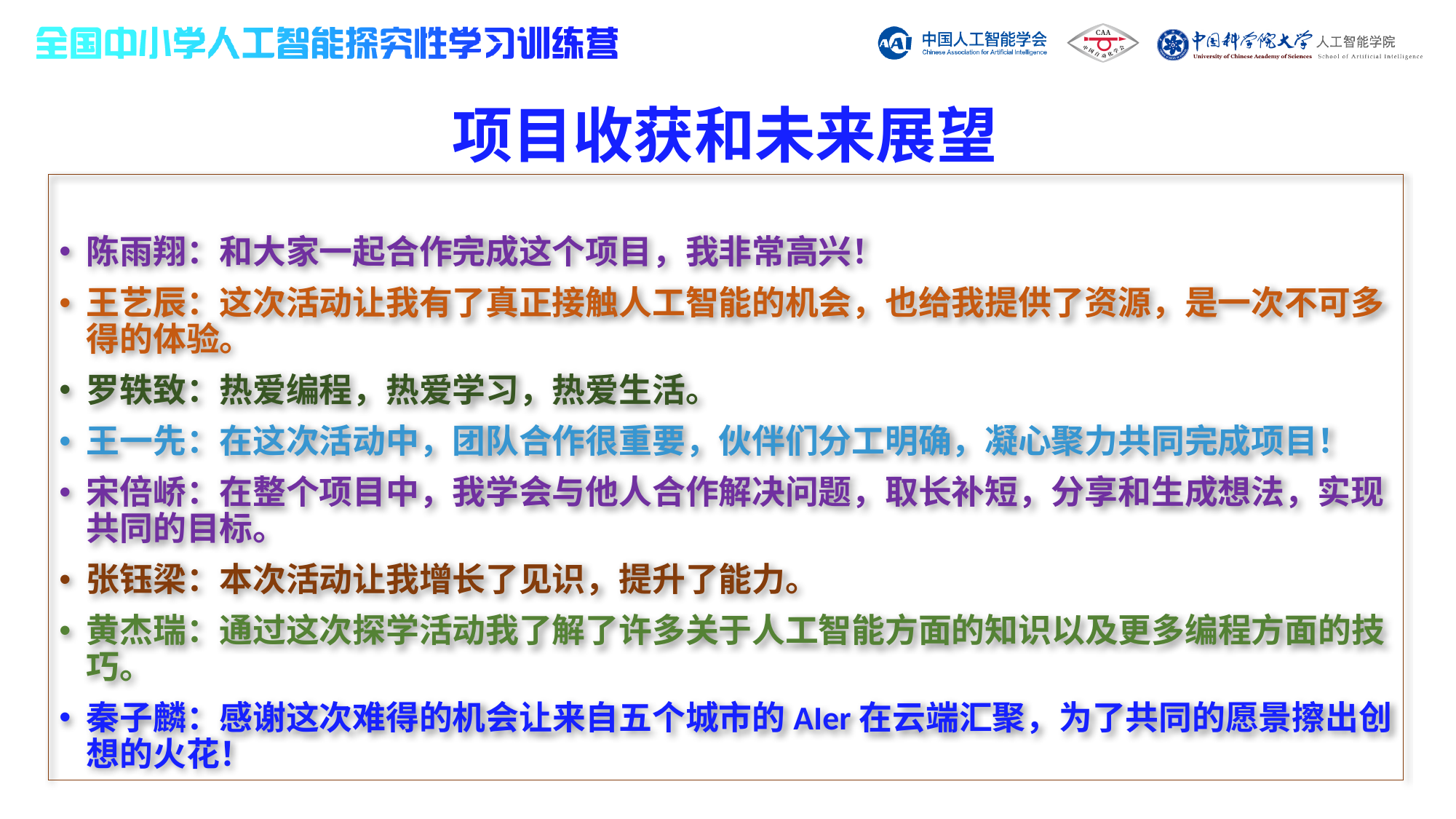

# 项目收获和未来展望

陈雨翔：和大家一起合作完成这个项目，我非常高兴！
王艺辰：这次活动让我有了真正接触人工智能的机会，也给我提供了资源，是一次不可多得的体验。
罗轶致：热爱编程，热爱学习，热爱生活。
王一先：在这次活动中，团队合作很重要，伙伴们分工明确，凝心聚力共同完成项目！
宋倍峤：在整个项目中，我学会与他人合作解决问题，取长补短，分享和生成想法，实现共同的目标。
张钰梁：本次活动让我增长了见识，提升了能力。
黄杰瑞：通过这次探学活动我了解了许多关于人工智能方面的知识以及更多编程方面的技巧。
秦子麟：感谢这次难得的机会让来自五个城市的AIer在云端汇聚，为了共同的愿景擦出创想的火花！